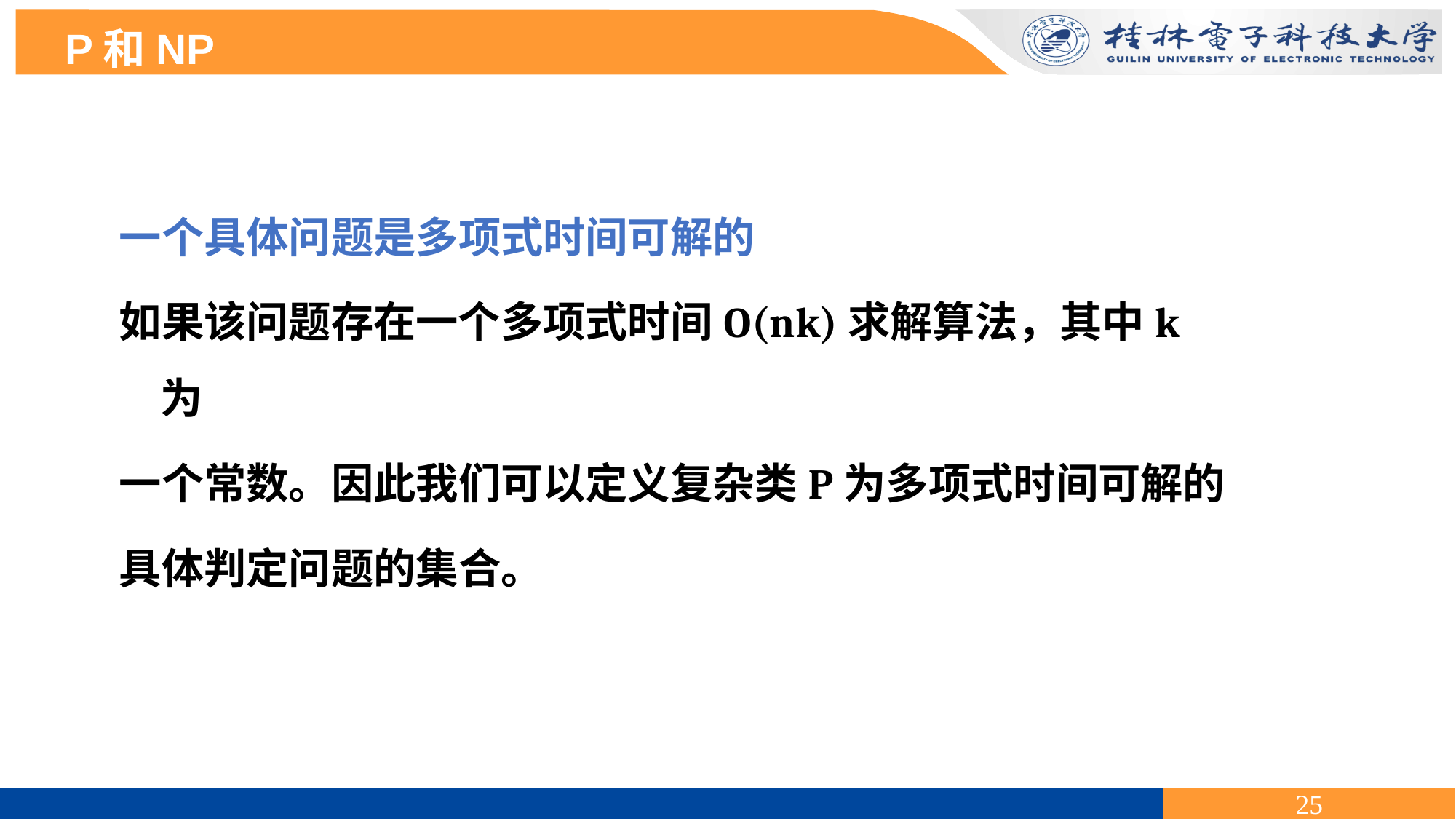

P和NP
一个具体问题是多项式时间可解的
如果该问题存在一个多项式时间O(nk)求解算法，其中k为
一个常数。因此我们可以定义复杂类P为多项式时间可解的
具体判定问题的集合。